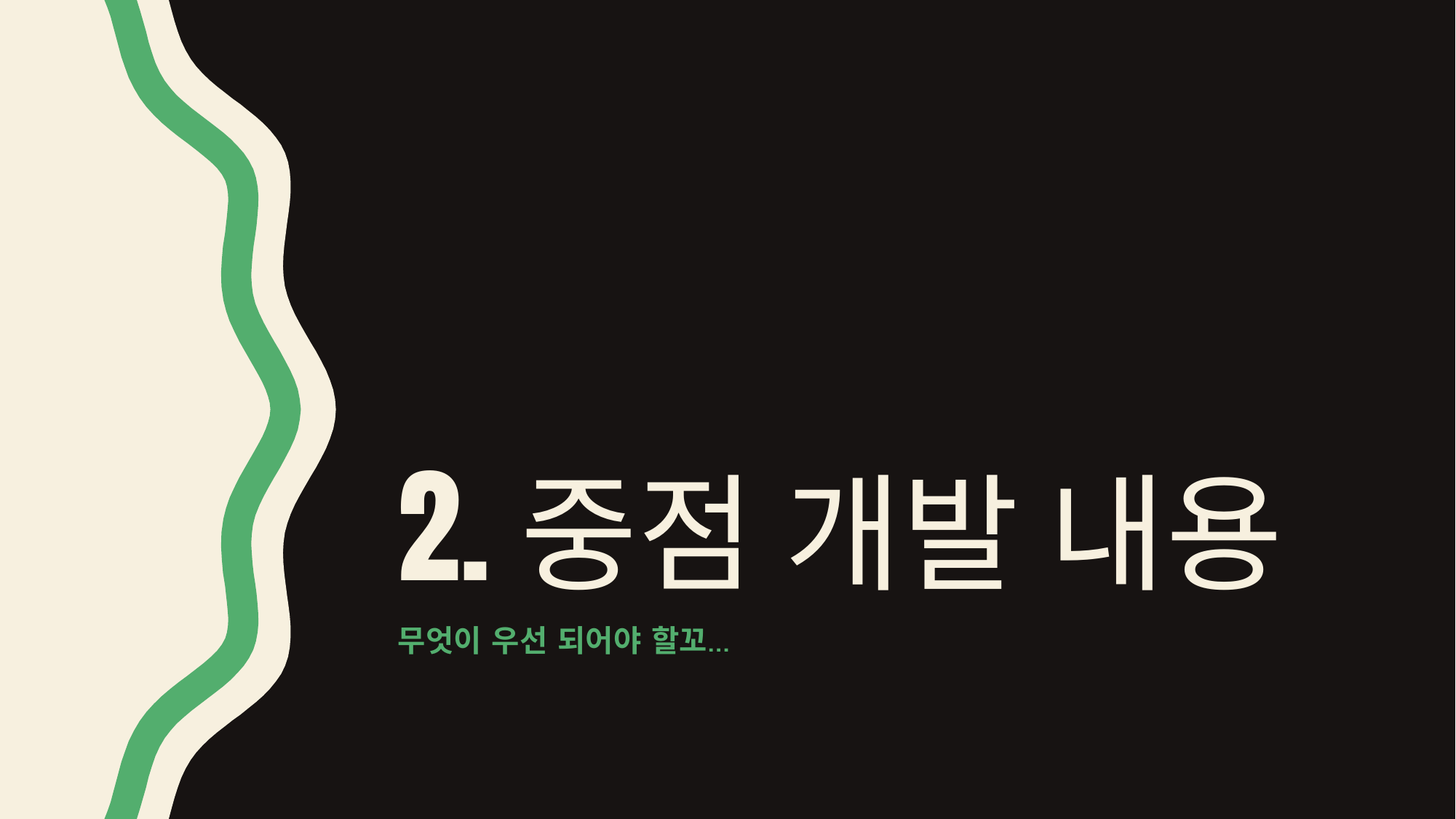

# 2.중점 개발 내용
무엇이 우선 되어야 할꼬…